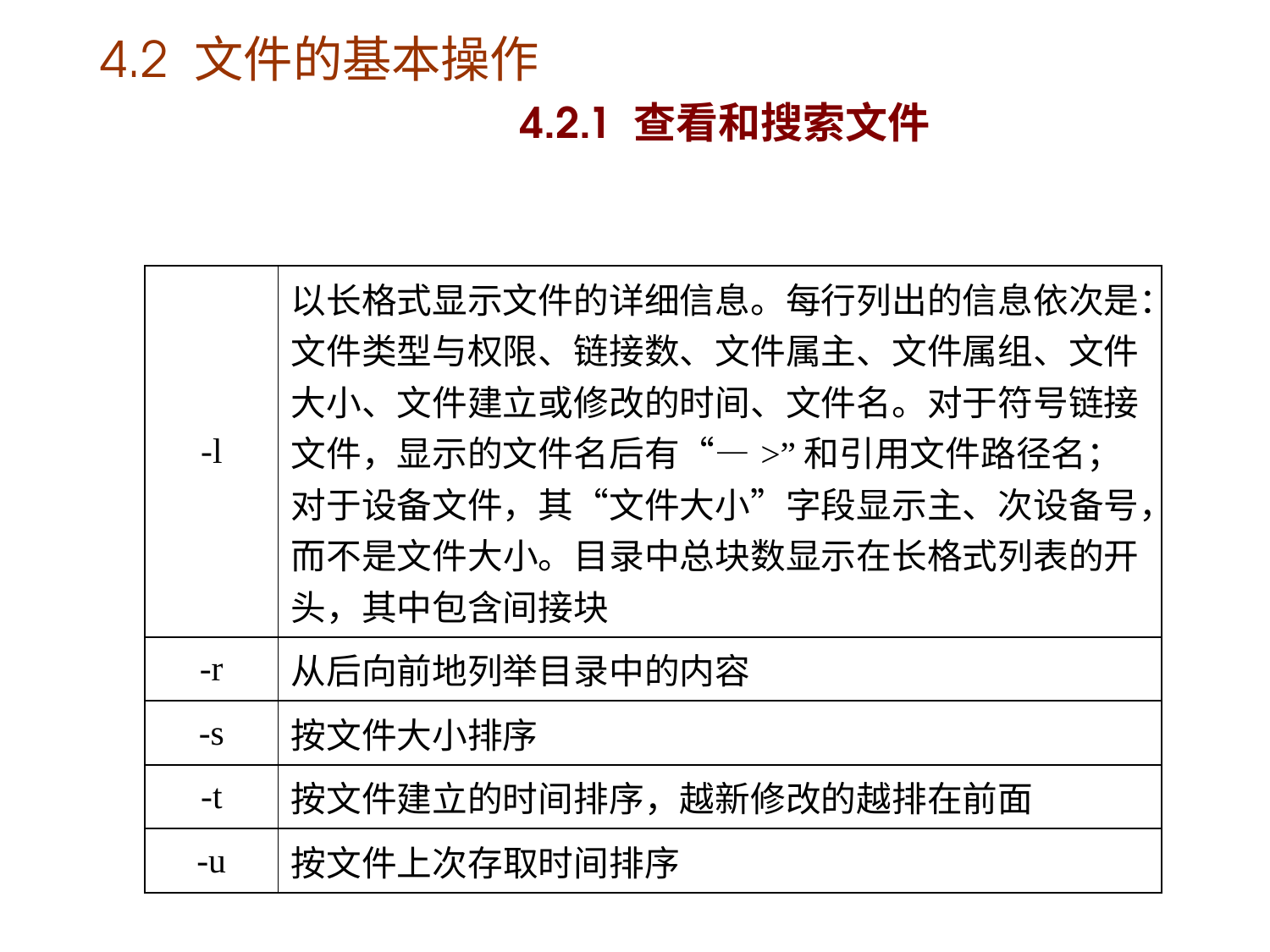

# 4.2 文件的基本操作 4.2.1 查看和搜索文件
| -l | 以长格式显示文件的详细信息。每行列出的信息依次是：文件类型与权限、链接数、文件属主、文件属组、文件大小、文件建立或修改的时间、文件名。对于符号链接文件，显示的文件名后有“—>”和引用文件路径名；对于设备文件，其“文件大小”字段显示主、次设备号，而不是文件大小。目录中总块数显示在长格式列表的开头，其中包含间接块 |
| --- | --- |
| -r | 从后向前地列举目录中的内容 |
| -s | 按文件大小排序 |
| -t | 按文件建立的时间排序，越新修改的越排在前面 |
| -u | 按文件上次存取时间排序 |